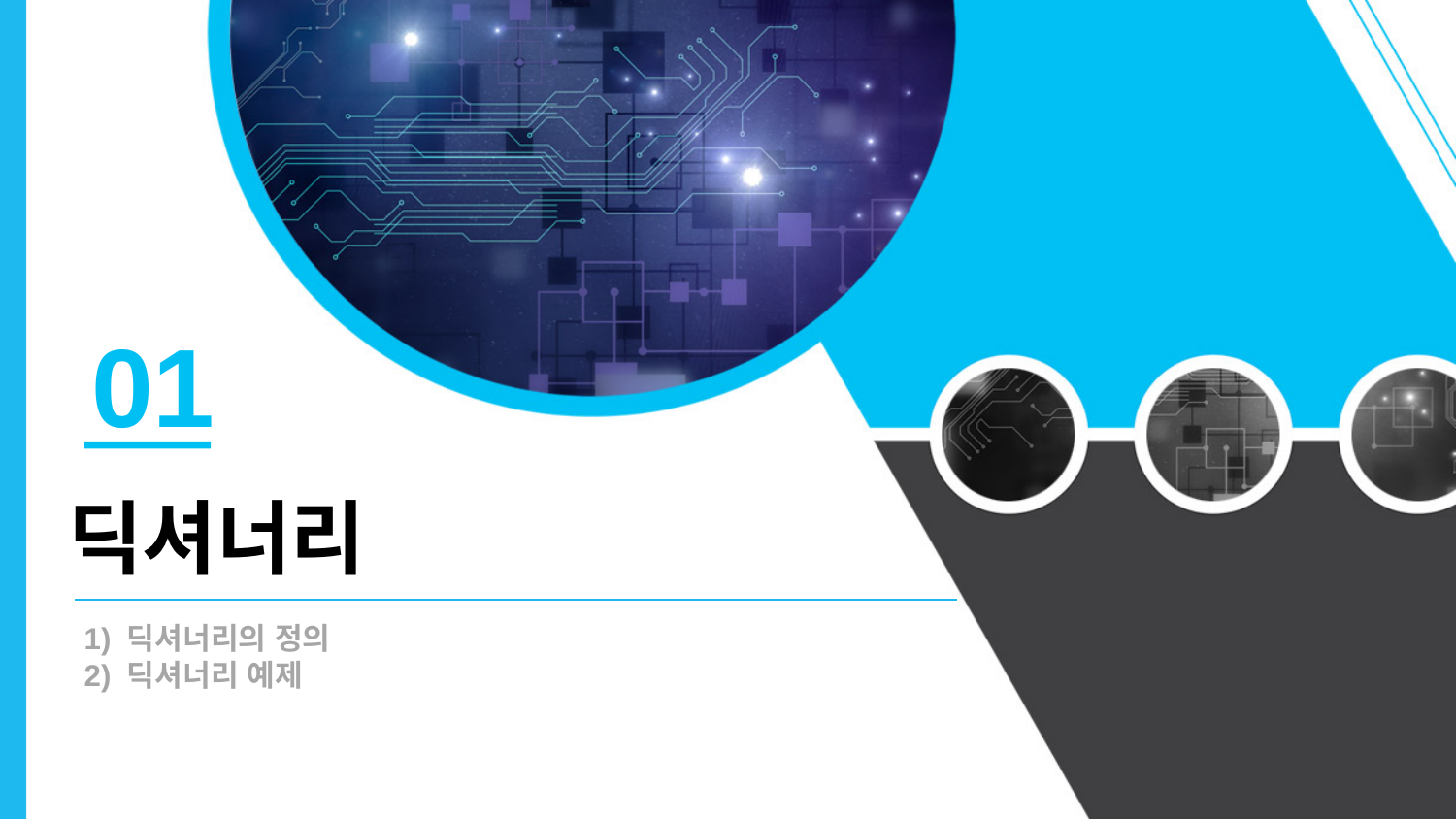

01

딕셔너리
1) 딕셔너리의 정의
2) 딕셔너리 예제